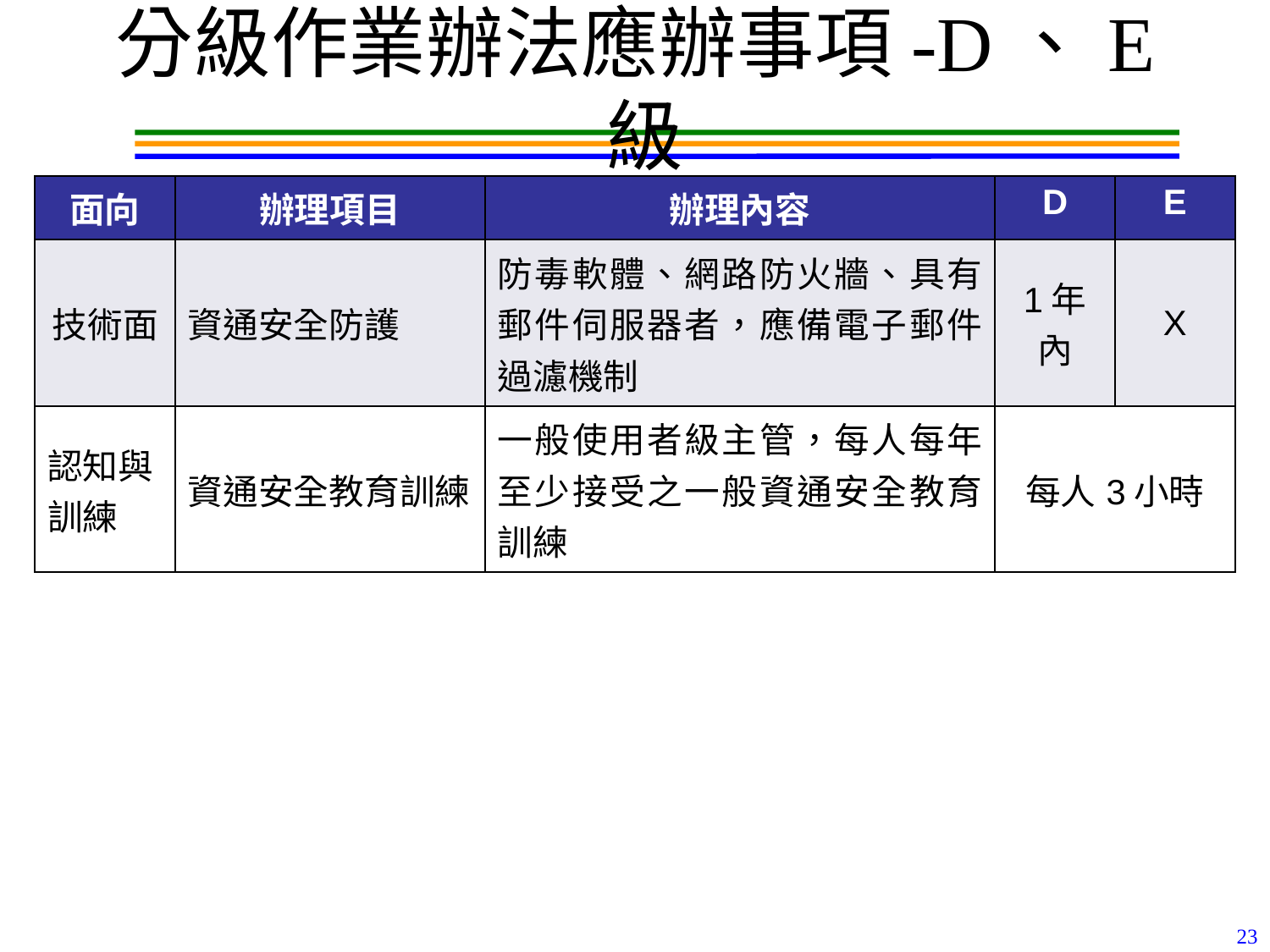

# 分級作業辦法應辦事項-D、E級
| 面向 | 辦理項目 | 辦理內容 | D | E |
| --- | --- | --- | --- | --- |
| 技術面 | 資通安全防護 | 防毒軟體、網路防火牆、具有郵件伺服器者，應備電子郵件過濾機制 | 1年內 | X |
| 認知與訓練 | 資通安全教育訓練 | 一般使用者級主管，每人每年至少接受之一般資通安全教育訓練 | 每人3小時 |  |
23